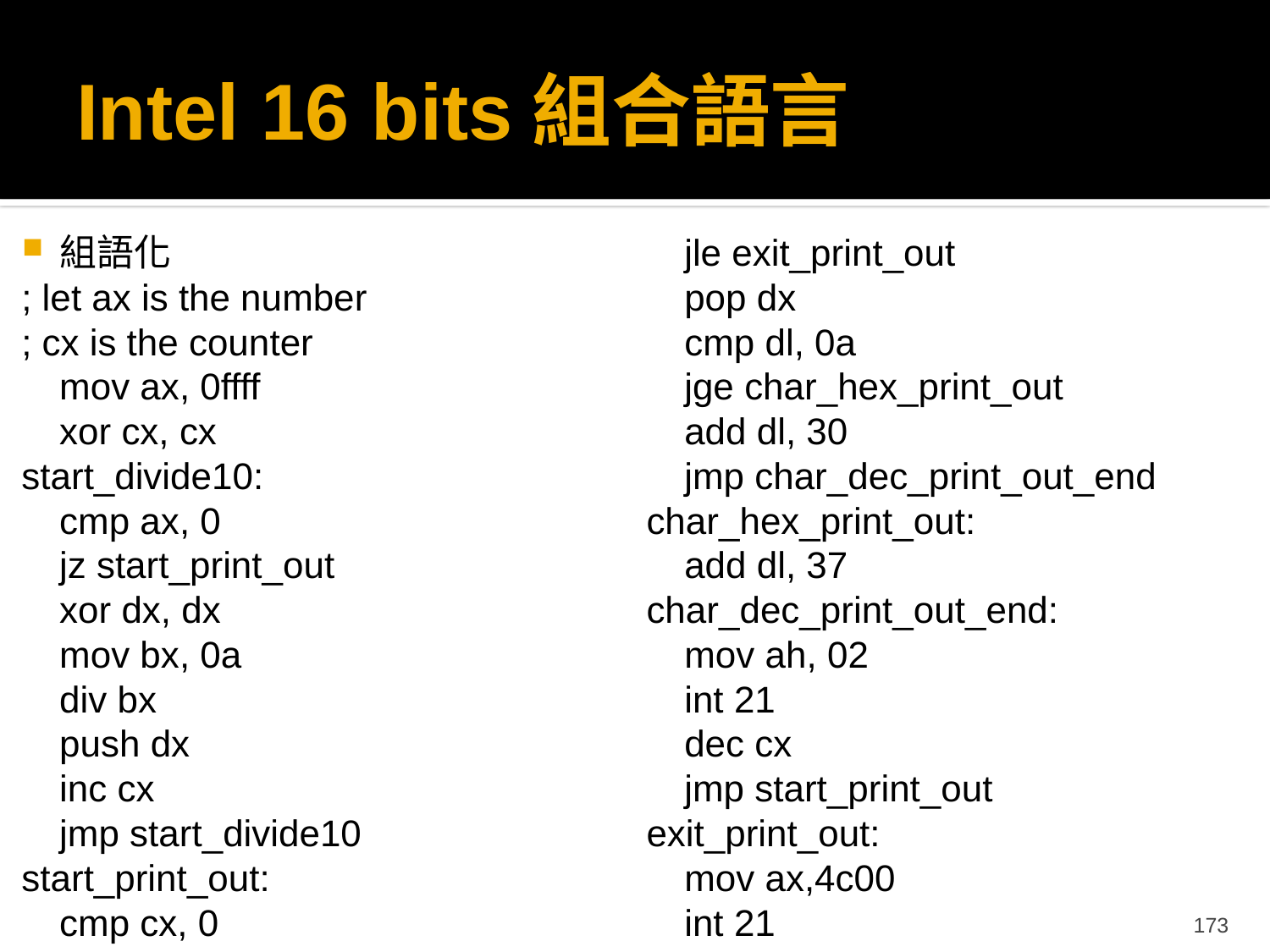

# Intel 16 bits組合語言
組語化
; let ax is the number
; cx is the counter
	mov ax, 0ffff
	xor cx, cx
start_divide10:
	cmp ax, 0
	jz start_print_out
	xor dx, dx
	mov bx, 0a
	div bx
	push dx
	inc cx
	jmp start_divide10
start_print_out:
	cmp cx, 0
	jle exit_print_out
	pop dx
	cmp dl, 0a
	jge char_hex_print_out
	add dl, 30
	jmp char_dec_print_out_end
char_hex_print_out:
	add dl, 37
char_dec_print_out_end:
	mov ah, 02
	int 21
	dec cx
	jmp start_print_out
exit_print_out:
	mov ax,4c00
	int 21
173